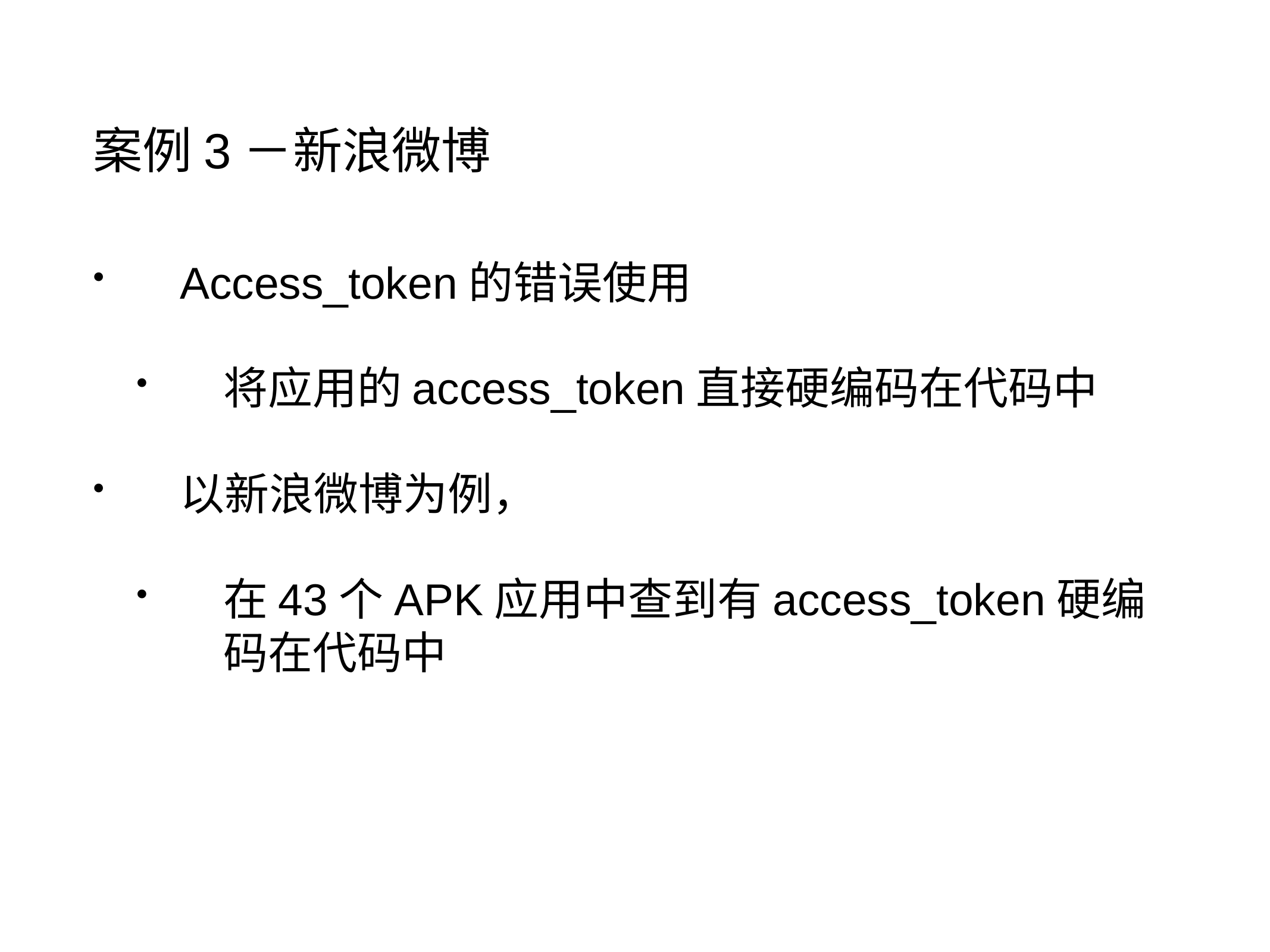

# 案例3－新浪微博
Access_token的错误使用
将应用的access_token直接硬编码在代码中
以新浪微博为例，
在43个APK应用中查到有access_token硬编码在代码中